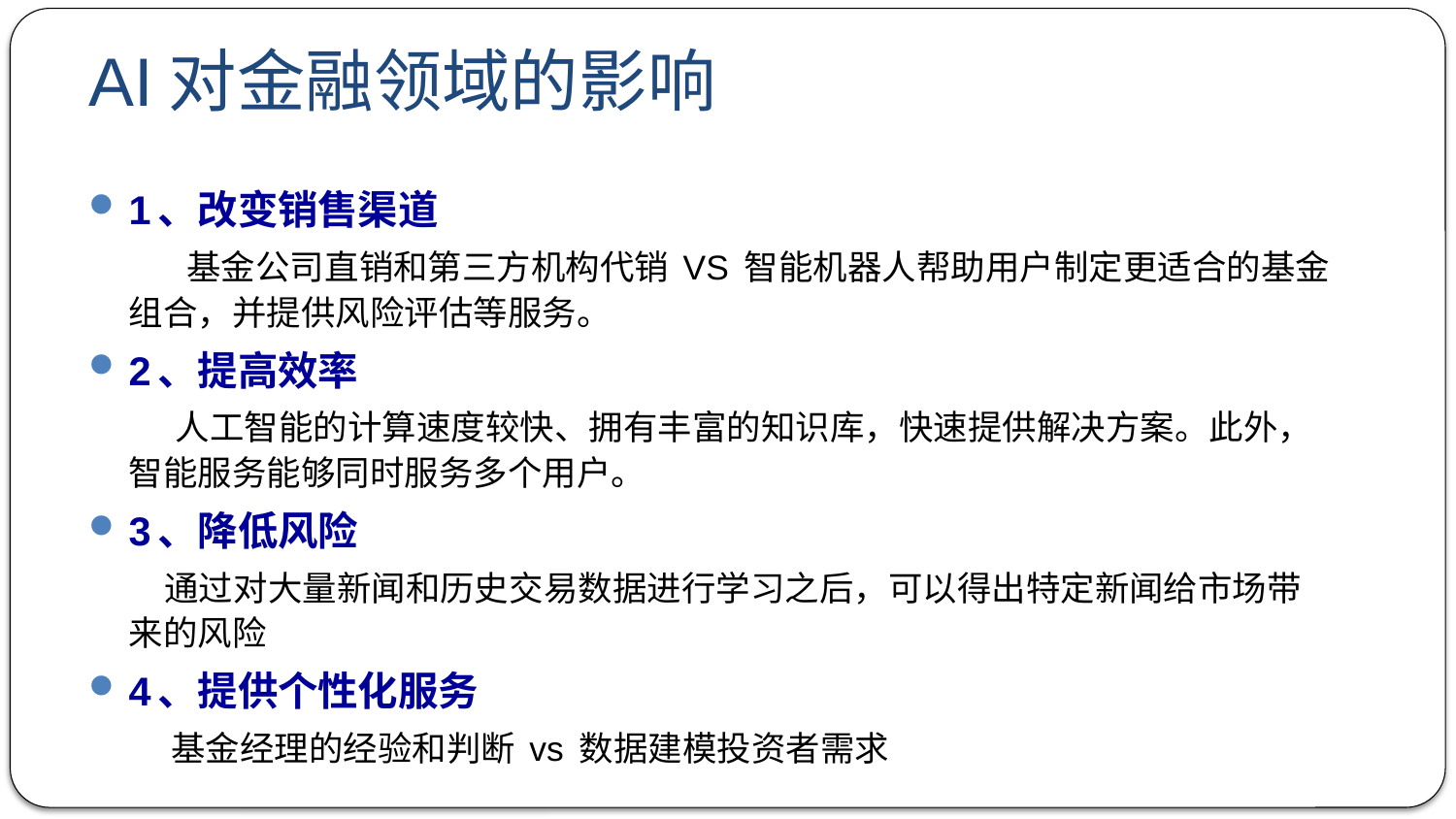

# AI对金融领域的影响
1、改变销售渠道
   　　基金公司直销和第三方机构代销 VS 智能机器人帮助用户制定更适合的基金组合，并提供风险评估等服务。
2、提高效率
      　人工智能的计算速度较快、拥有丰富的知识库，快速提供解决方案。此外，智能服务能够同时服务多个用户。
3、降低风险
         通过对大量新闻和历史交易数据进行学习之后，可以得出特定新闻给市场带来的风险
4、提供个性化服务
 　　基金经理的经验和判断 vs 数据建模投资者需求